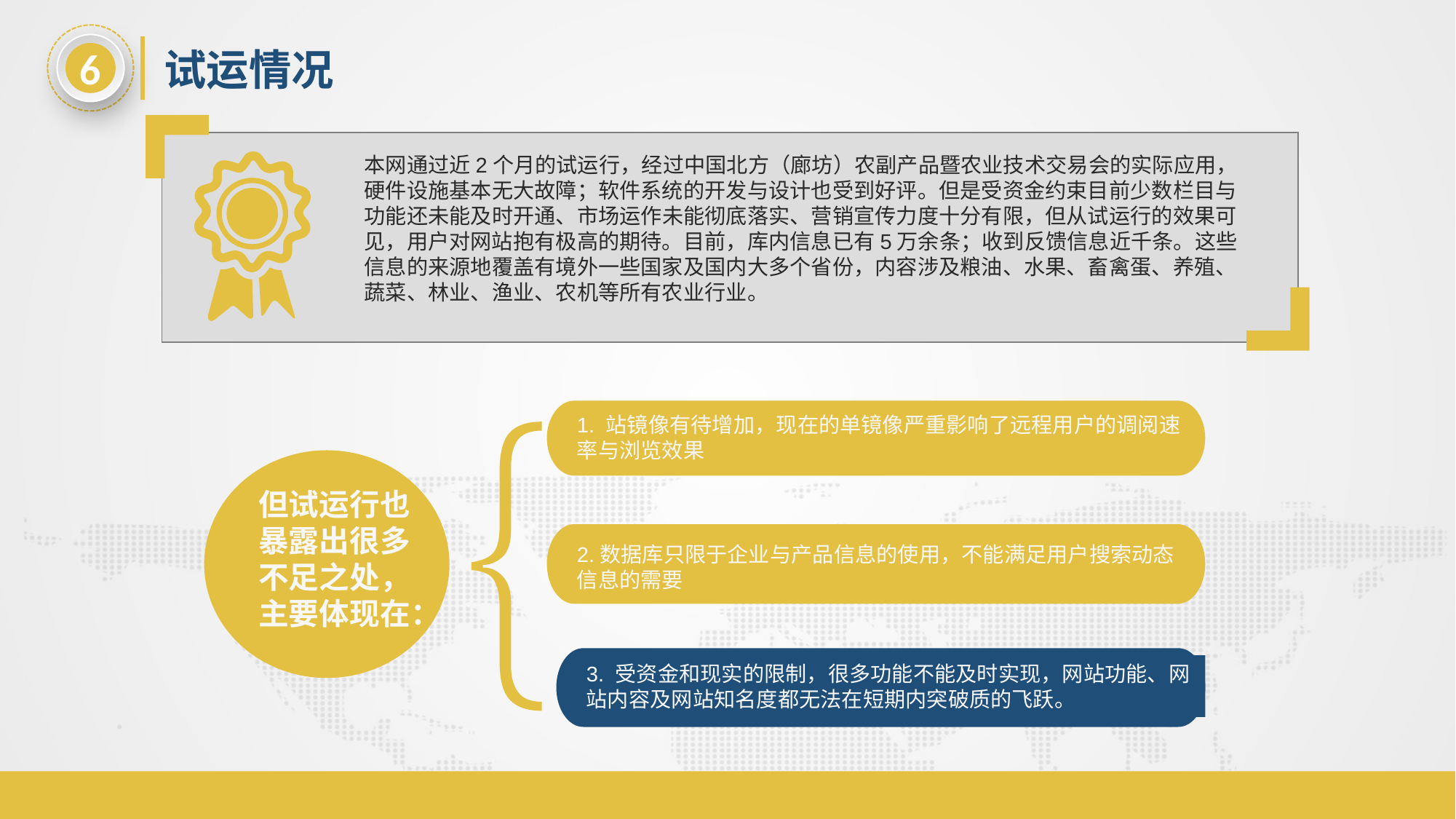

6

试运情况

本网通过近2个月的试运行，经过中国北方（廊坊）农副产品暨农业技术交易会的实际应用，硬件设施基本无大故障；软件系统的开发与设计也受到好评。但是受资金约束目前少数栏目与功能还未能及时开通、市场运作未能彻底落实、营销宣传力度十分有限，但从试运行的效果可见，用户对网站抱有极高的期待。目前，库内信息已有5万余条；收到反馈信息近千条。这些信息的来源地覆盖有境外一些国家及国内大多个省份，内容涉及粮油、水果、畜禽蛋、养殖、蔬菜、林业、渔业、农机等所有农业行业。

1. 站镜像有待增加，现在的单镜像严重影响了远程用户的调阅速率与浏览效果

但试运行也暴露出很多不足之处，主要体现在：

2.数据库只限于企业与产品信息的使用，不能满足用户搜索动态信息的需要

3. 受资金和现实的限制，很多功能不能及时实现，网站功能、网站内容及网站知名度都无法在短期内突破质的飞跃。